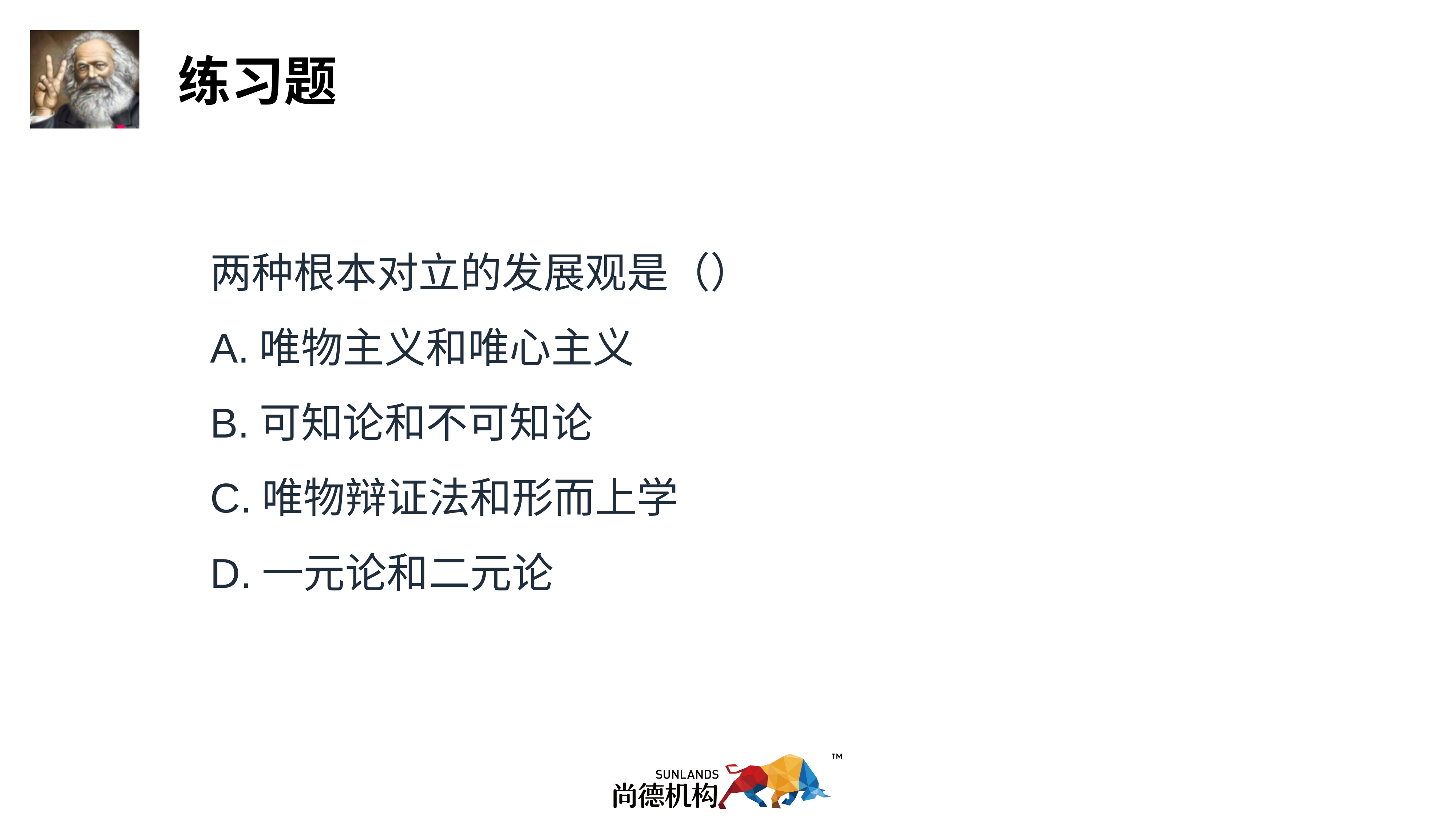

两种根本对立的发展观是（）
A.唯物主义和唯心主义
B.可知论和不可知论
C.唯物辩证法和形而上学
D.一元论和二元论